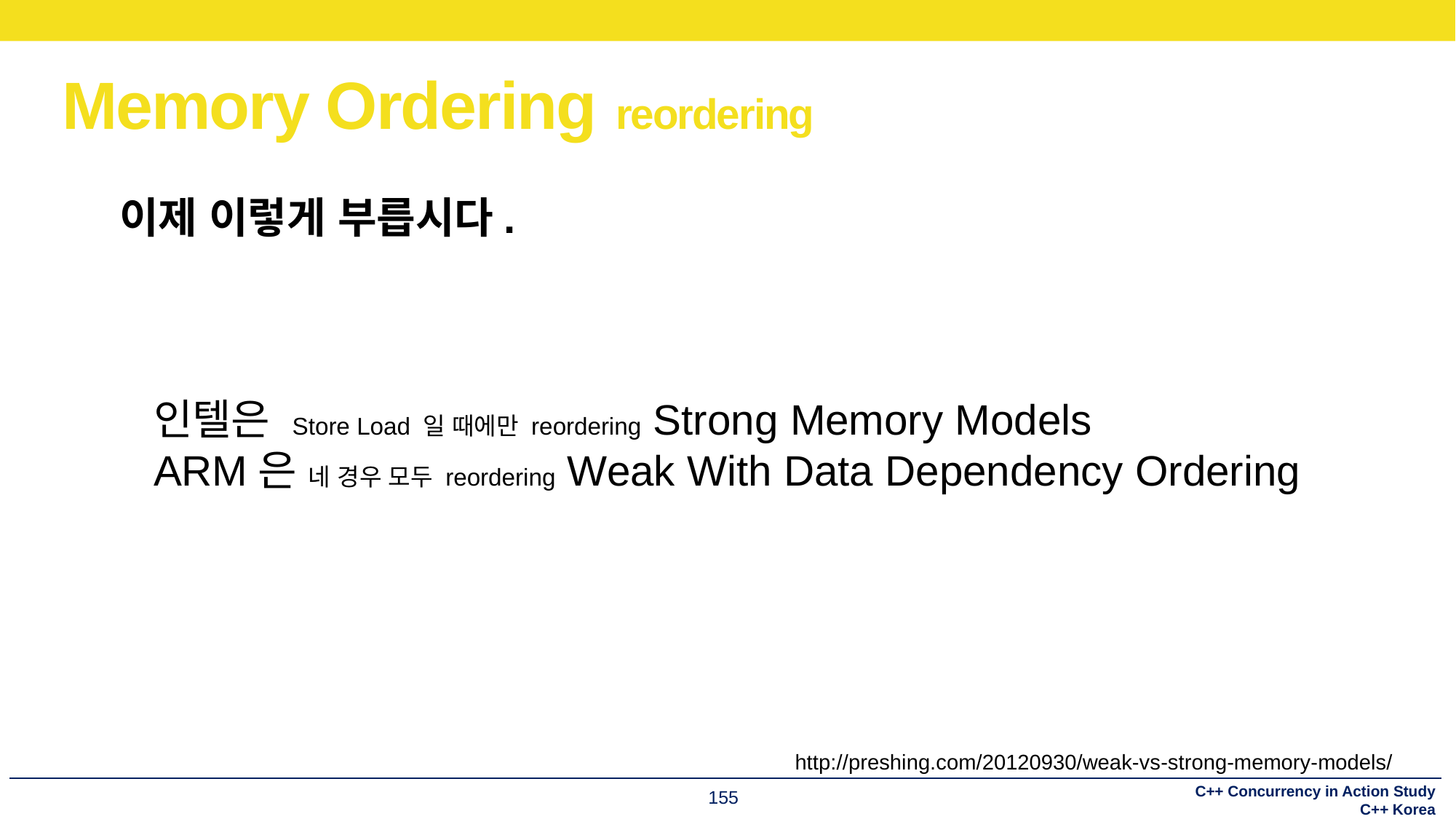

# Memory Ordering reordering
이제 이렇게 부릅시다.

인텔은 Store Load 일 때에만 reordering Strong Memory Models
ARM은 네 경우 모두 reordering Weak With Data Dependency Ordering
http://preshing.com/20120930/weak-vs-strong-memory-models/
155